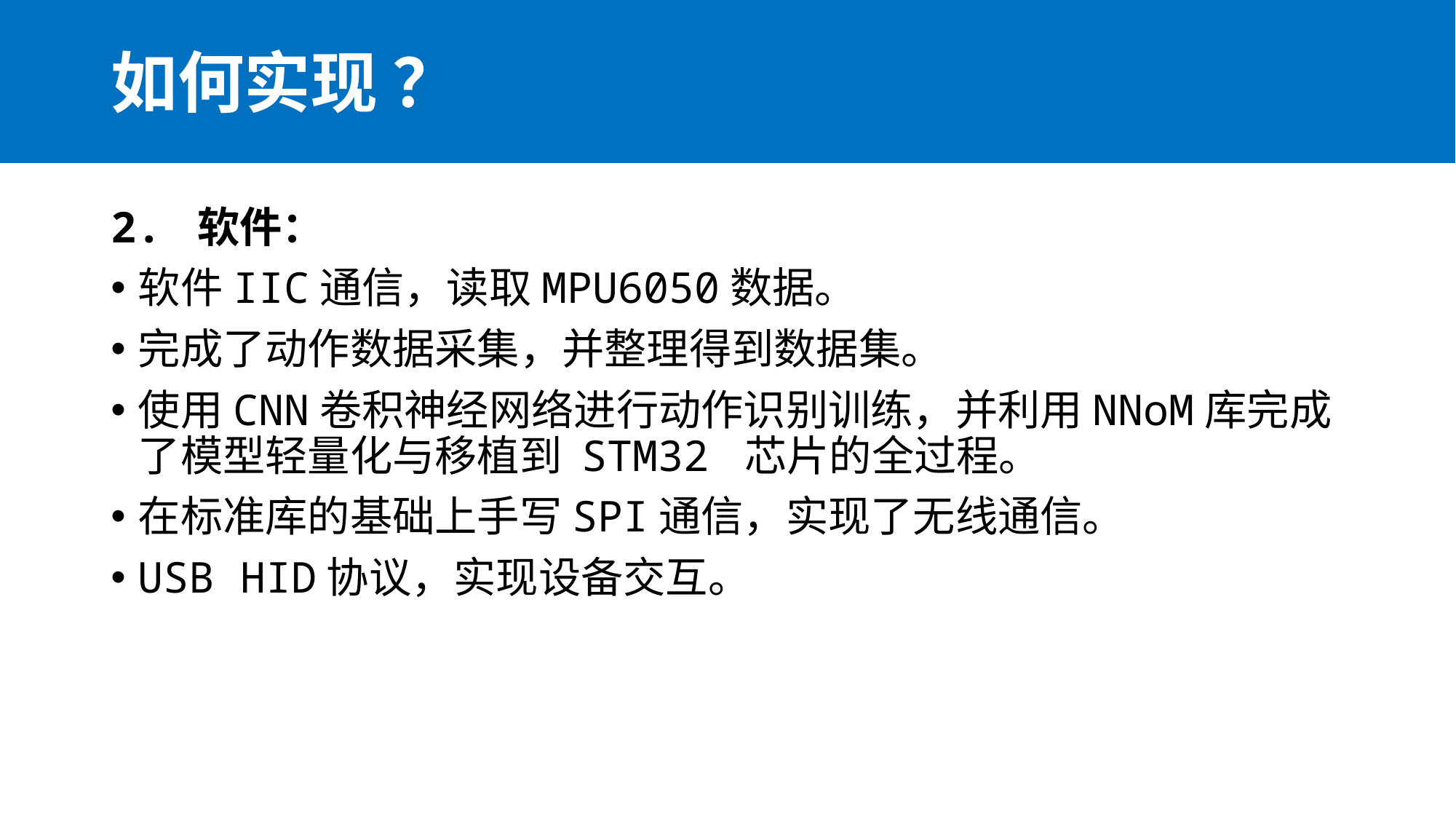

# 如何实现 ？
2. 软件：
软件IIC通信，读取MPU6050数据。
完成了动作数据采集，并整理得到数据集。
使用CNN卷积神经网络进行动作识别训练，并利用NNoM库完成了模型轻量化与移植到 STM32 芯片的全过程。
在标准库的基础上手写SPI通信，实现了无线通信。
USB HID协议，实现设备交互。